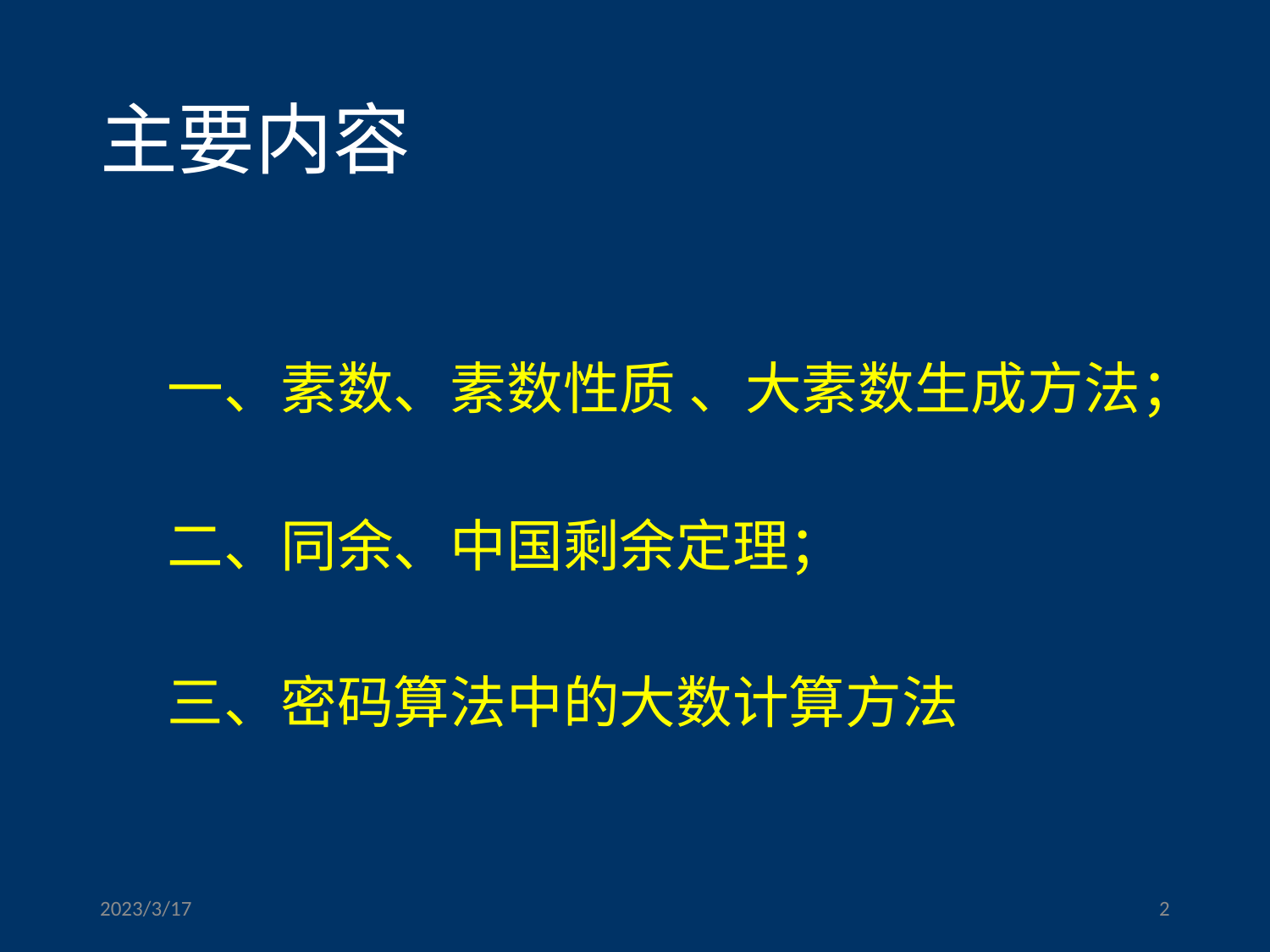

# 主要内容
一、素数、素数性质 、大素数生成方法；

二、同余、中国剩余定理；

三、密码算法中的大数计算方法
2023/3/17
2